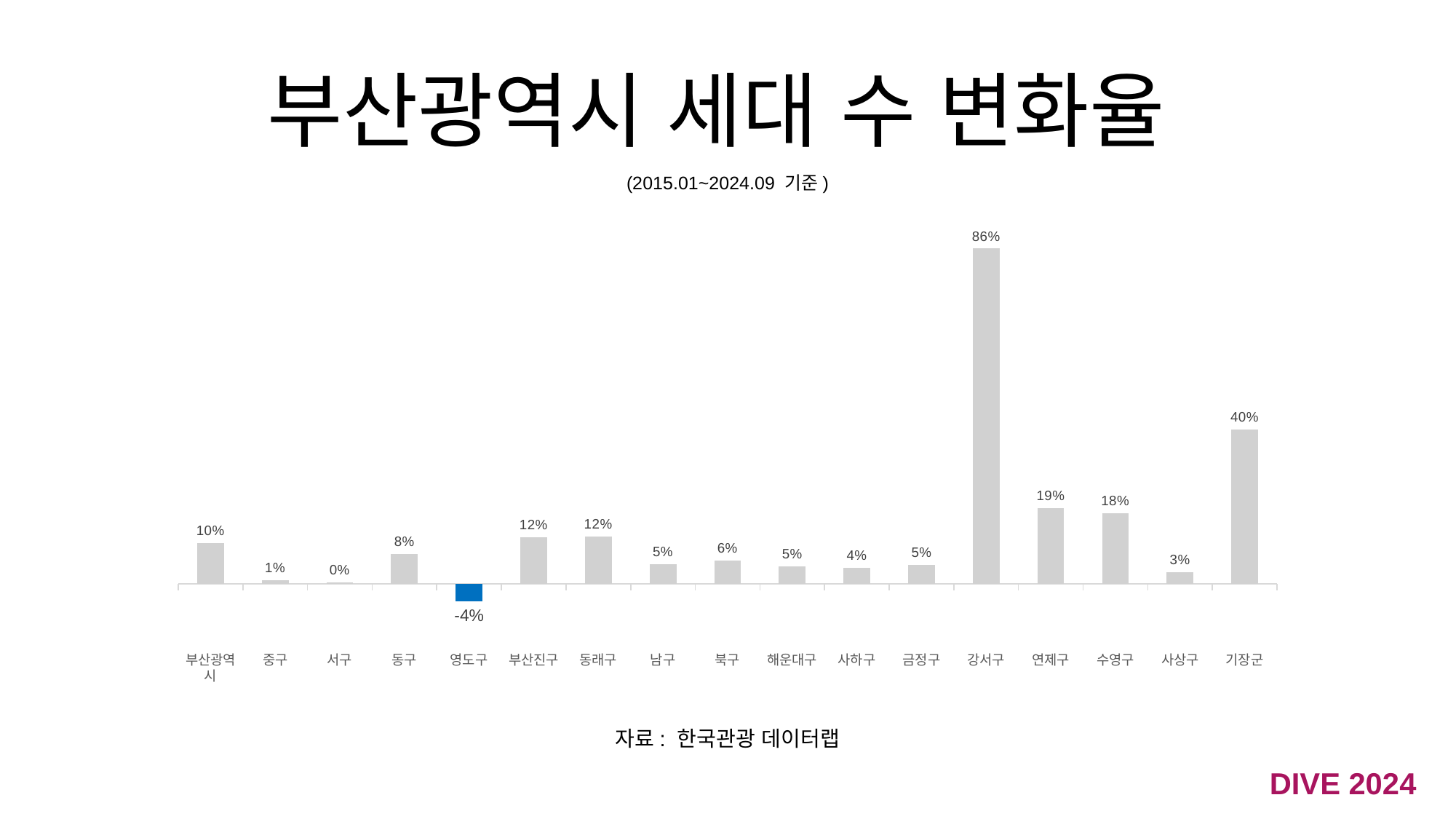

# 부산광역시 세대 수 변화율

### Chart

| Category |  |
|---|---|
| 부산광역시 | 0.10436063268892794 |
| 중구 | 0.009501086447104939 |
| 서구 | 0.0035963137783771634 |
| 동구 | 0.07705318978719514 |
| 영도구 | -0.04472566371681416 |
| 부산진구 | 0.11912026442918891 |
| 동래구 | 0.12181459418514397 |
| 남구 | 0.05019581788936289 |
| 북구 | 0.05952802105353984 |
| 해운대구 | 0.0453529813676066 |
| 사하구 | 0.040358544747601414 |
| 금정구 | 0.04831504273334196 |
| 강서구 | 0.8637121257217691 |
| 연제구 | 0.19433115578494004 |
| 수영구 | 0.18130118289353958 |
| 사상구 | 0.029669059998349425 |
| 기장군 | 0.3972496746737945 |
(2015.01~2024.09 기준)
자료: 한국관광 데이터랩